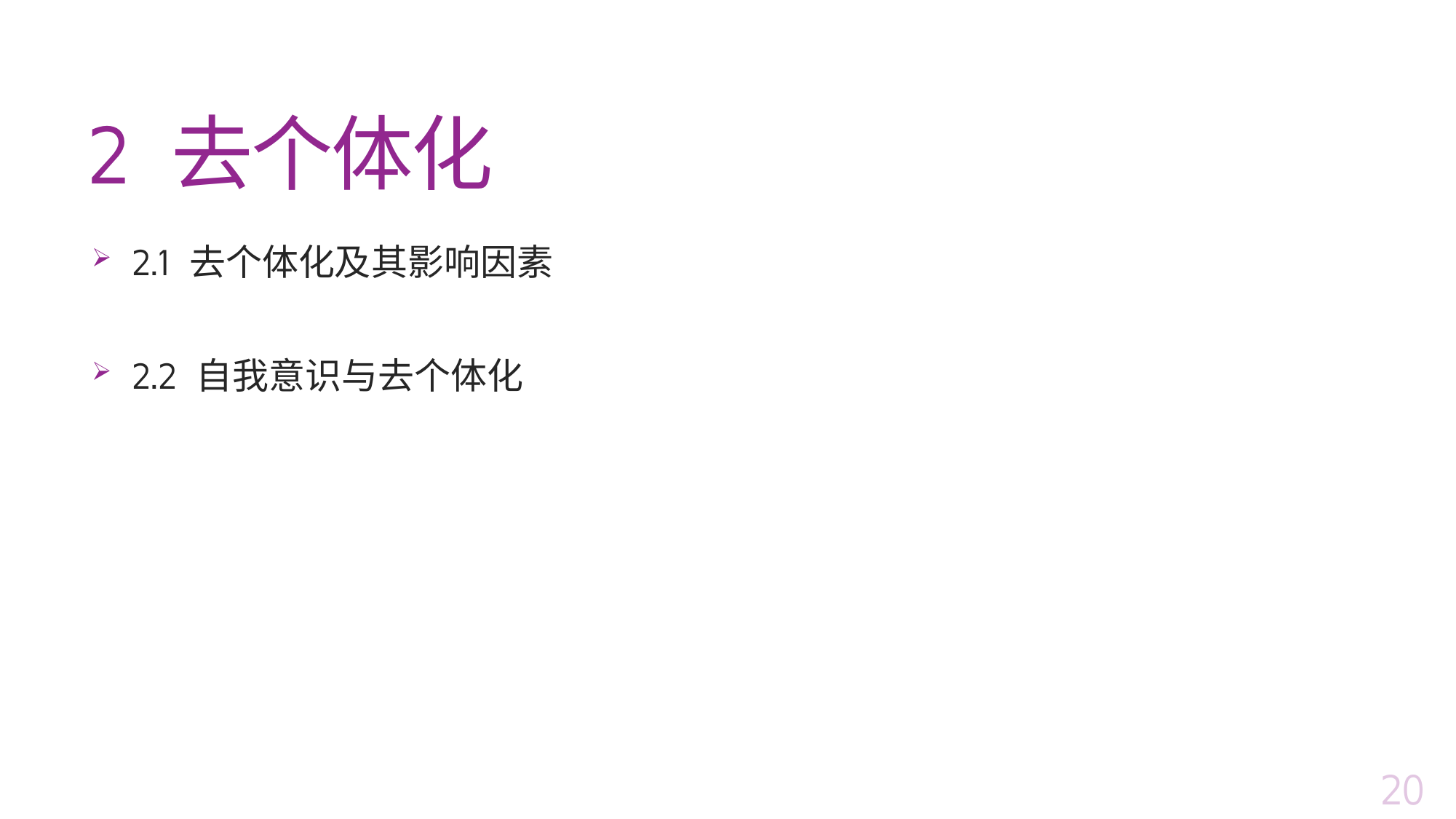

# 2 去个体化
2.1 去个体化及其影响因素

2.2 自我意识与去个体化
20